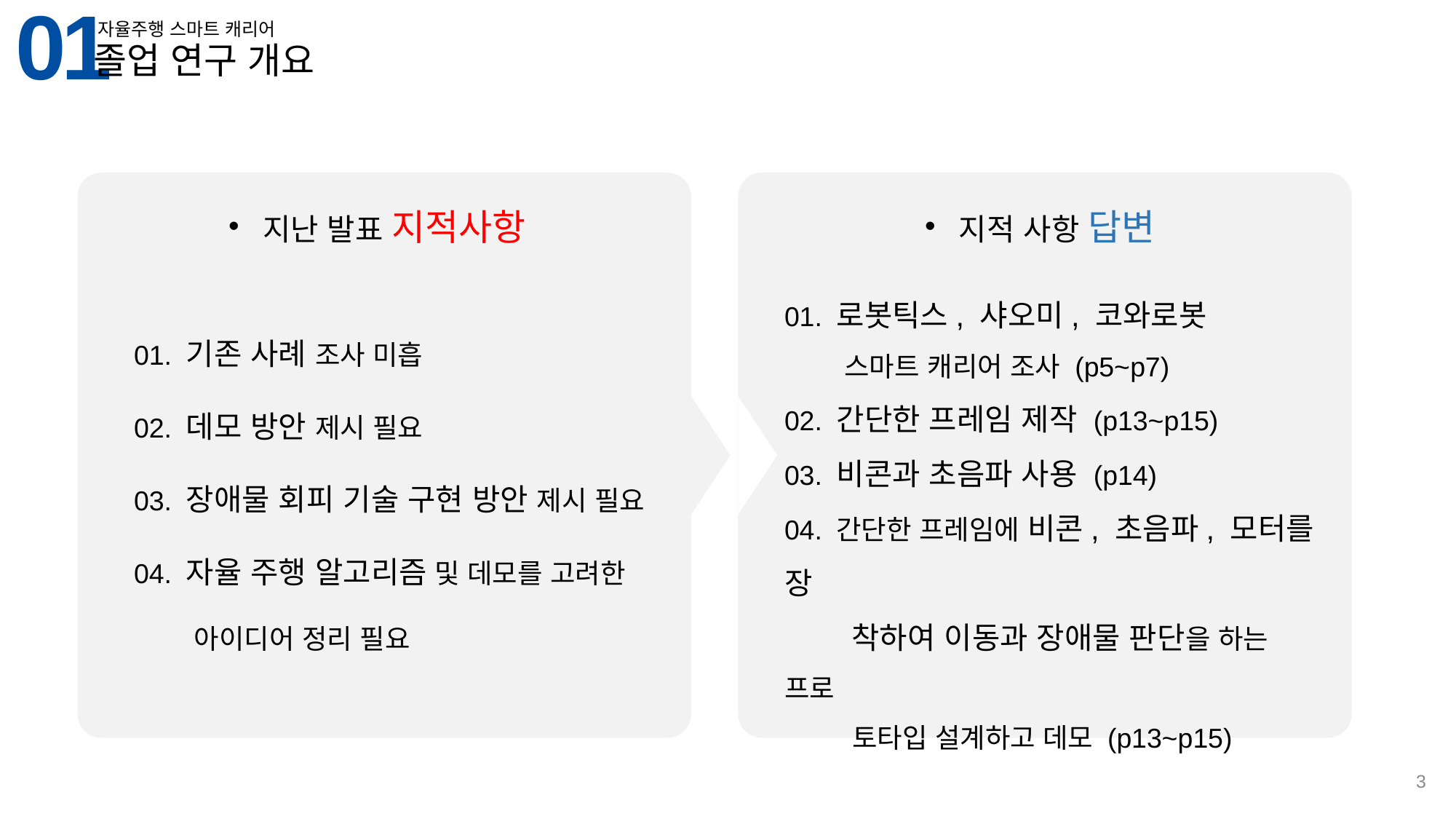

01
자율주행 스마트 캐리어
졸업 연구 개요

지난 발표 지적사항
지적 사항 답변
01. 로봇틱스, 샤오미, 코와로봇
       스마트 캐리어 조사 (p5~p7)
02. 간단한 프레임 제작 (p13~p15)
03. 비콘과 초음파 사용 (p14)
04. 간단한 프레임에 비콘, 초음파, 모터를 장
       착하여 이동과 장애물 판단을 하는 프로
        토타입 설계하고 데모 (p13~p15)
01. 기존 사례 조사 미흡
02. 데모 방안 제시 필요
03. 장애물 회피 기술 구현 방안 제시 필요
04. 자율 주행 알고리즘 및 데모를 고려한
       아이디어 정리 필요

3